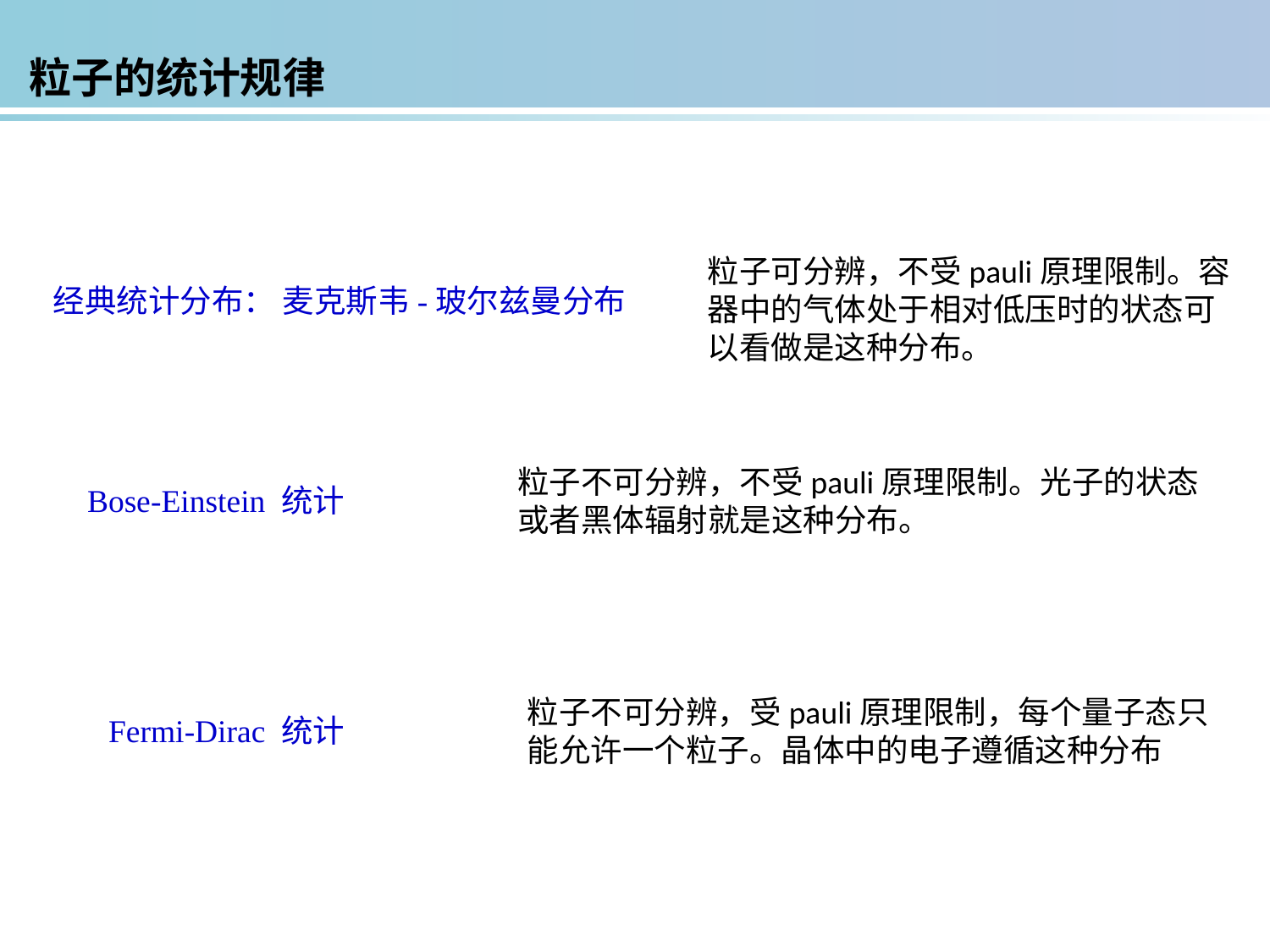

粒子的统计规律
粒子可分辨，不受pauli原理限制。容器中的气体处于相对低压时的状态可以看做是这种分布。
经典统计分布： 麦克斯韦-玻尔兹曼分布
粒子不可分辨，不受pauli原理限制。光子的状态或者黑体辐射就是这种分布。
Bose-Einstein 统计
粒子不可分辨，受pauli原理限制，每个量子态只能允许一个粒子。晶体中的电子遵循这种分布
Fermi-Dirac 统计